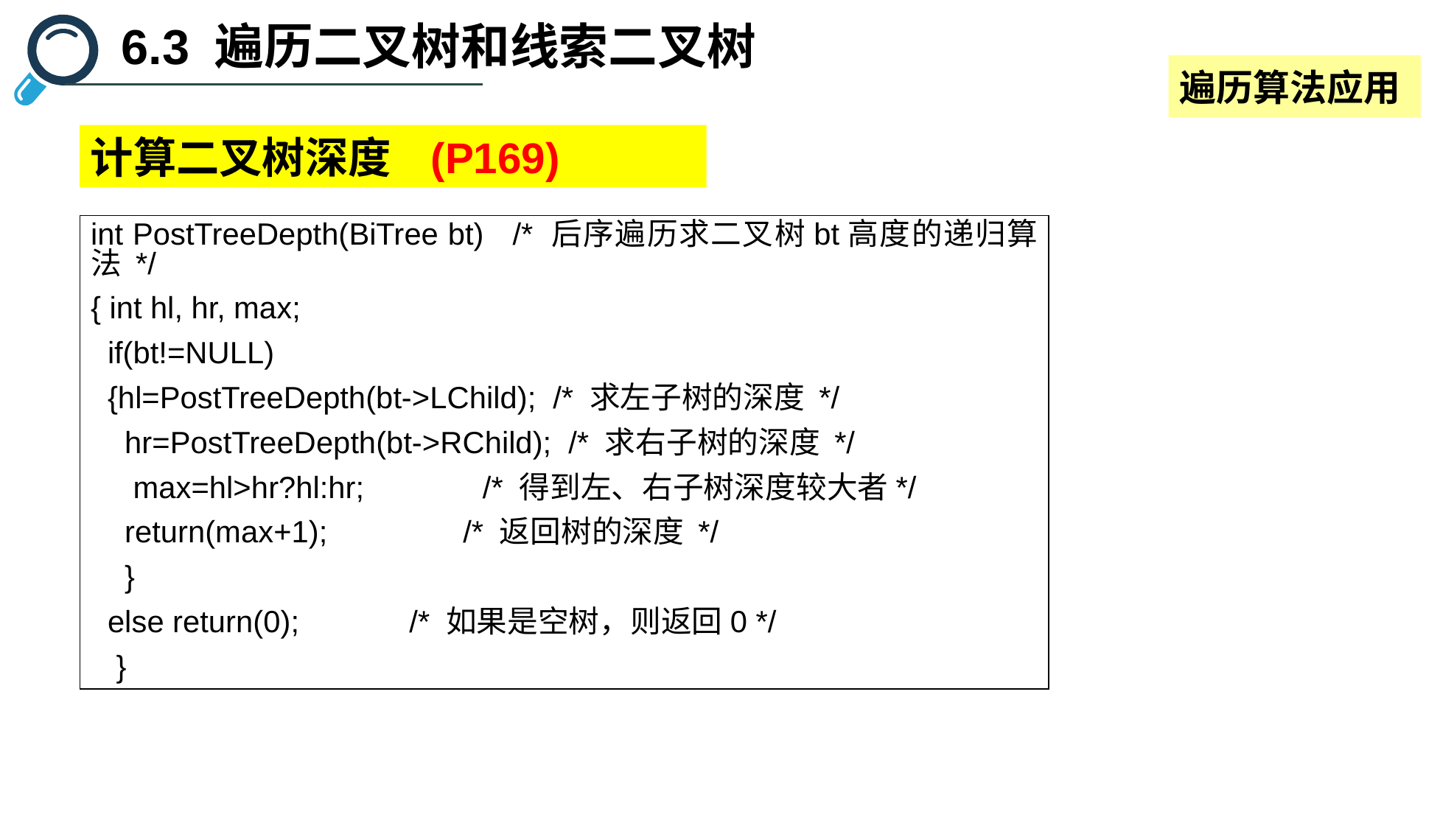

6.3 遍历二叉树和线索二叉树
遍历算法应用
计算二叉树深度   (P169)
int PostTreeDepth(BiTree bt)   /* 后序遍历求二叉树bt高度的递归算法 */
{ int hl, hr, max;
  if(bt!=NULL)
  {hl=PostTreeDepth(bt->LChild);  /* 求左子树的深度 */
    hr=PostTreeDepth(bt->RChild);  /* 求右子树的深度 */
     max=hl>hr?hl:hr;              /* 得到左、右子树深度较大者*/
    return(max+1);                /* 返回树的深度 */
    }
  else return(0);             /* 如果是空树，则返回0 */
   }